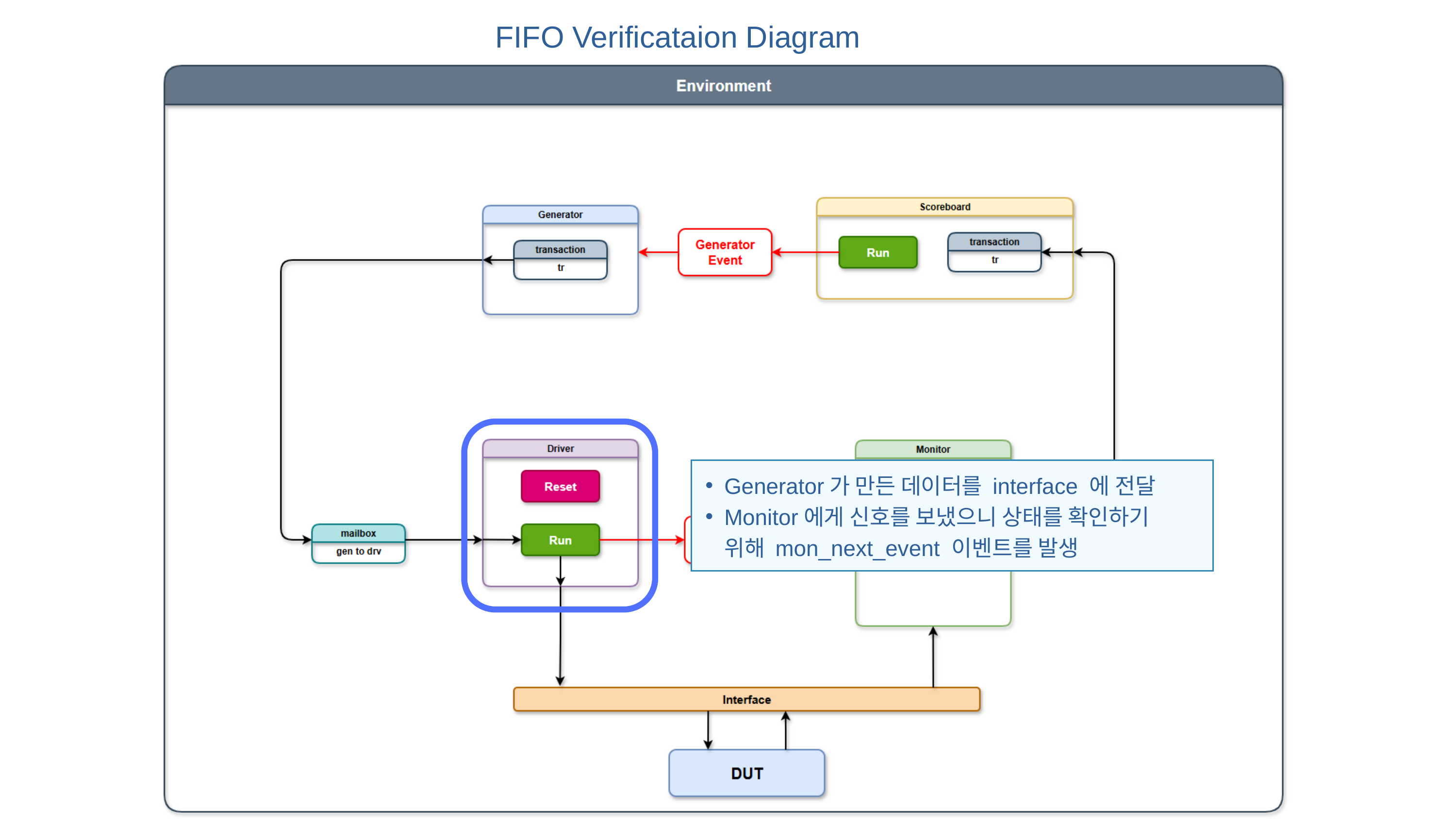

FIFO Verificataion Diagram

Generator가 만든 데이터를 interface 에 전달
Monitor에게 신호를 보냈으니 상태를 확인하기 위해 mon_next_event 이벤트를 발생